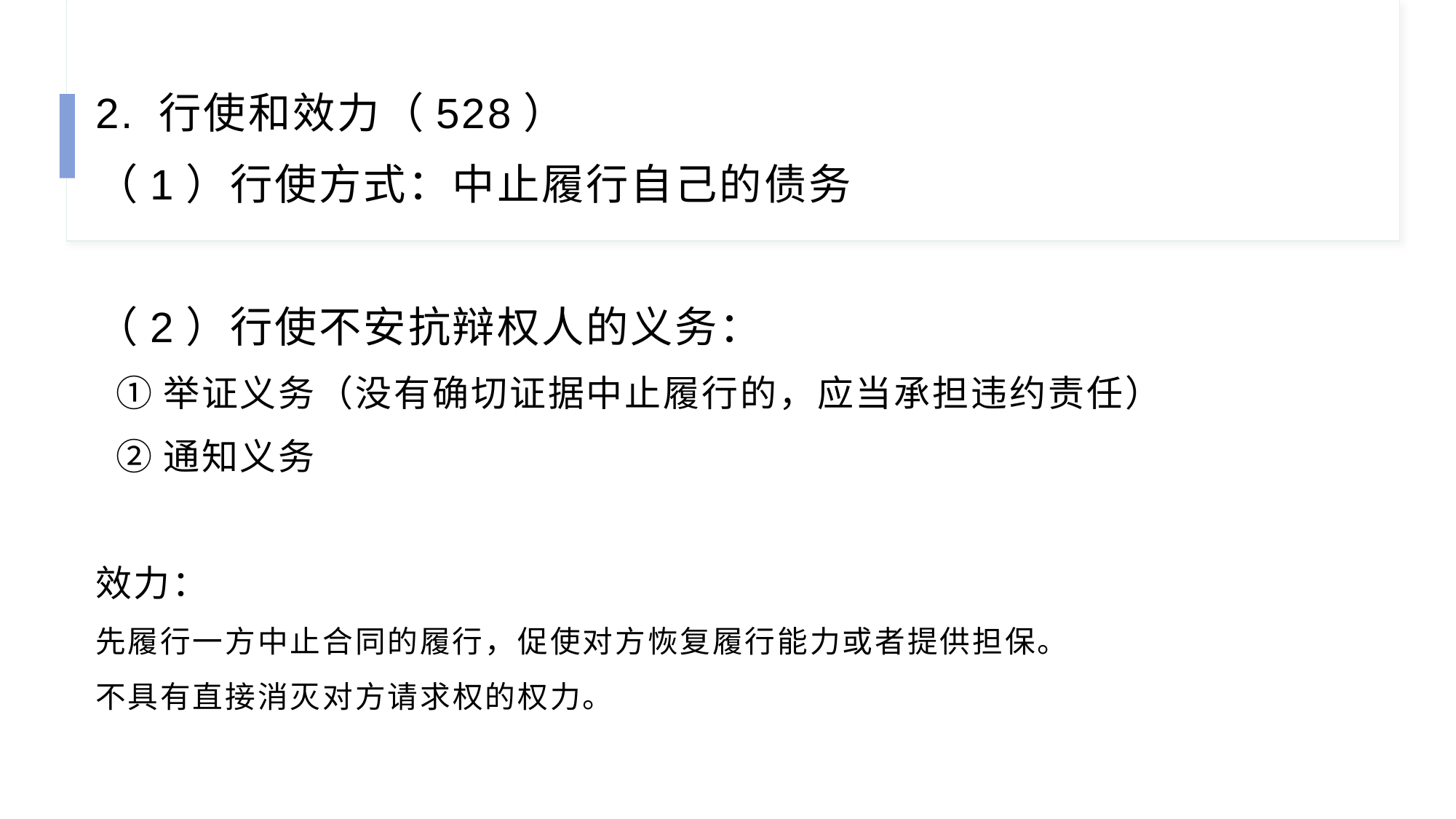

2. 行使和效力（528）
（1）行使方式：中止履行自己的债务

（2）行使不安抗辩权人的义务：
  ①举证义务（没有确切证据中止履行的，应当承担违约责任）
  ②通知义务

效力：
先履行一方中止合同的履行，促使对方恢复履行能力或者提供担保。
不具有直接消灭对方请求权的权力。